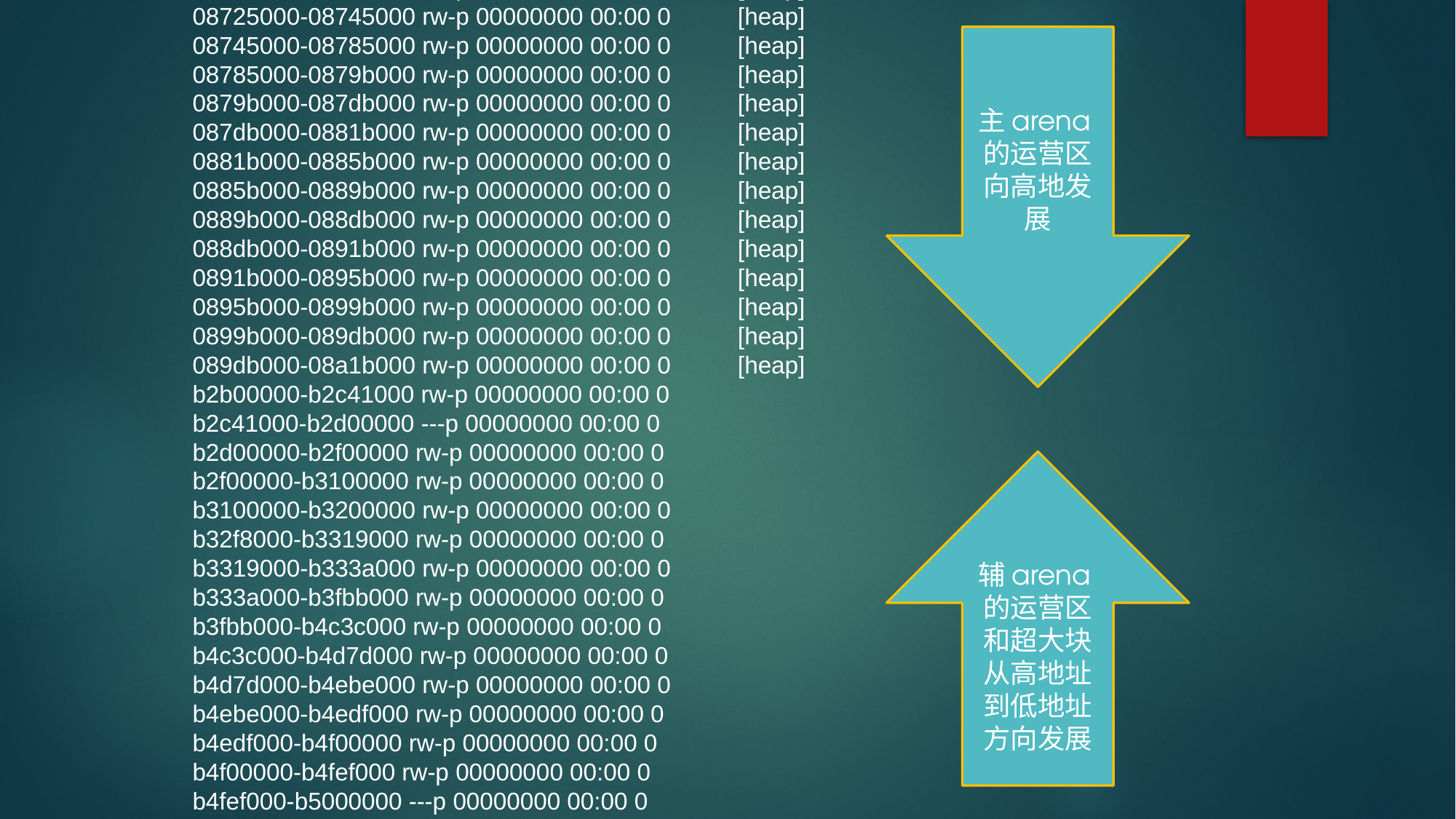

08685000-086a5000 rw-p 00000000 00:00 0          [heap]
086a5000-086c5000 rw-p 00000000 00:00 0          [heap]
086c5000-086e5000 rw-p 00000000 00:00 0          [heap]
086e5000-08705000 rw-p 00000000 00:00 0          [heap]
08705000-08725000 rw-p 00000000 00:00 0          [heap]
08725000-08745000 rw-p 00000000 00:00 0          [heap]
08745000-08785000 rw-p 00000000 00:00 0          [heap]
08785000-0879b000 rw-p 00000000 00:00 0          [heap]
0879b000-087db000 rw-p 00000000 00:00 0          [heap]
087db000-0881b000 rw-p 00000000 00:00 0          [heap]
0881b000-0885b000 rw-p 00000000 00:00 0          [heap]
0885b000-0889b000 rw-p 00000000 00:00 0          [heap]
0889b000-088db000 rw-p 00000000 00:00 0          [heap]
088db000-0891b000 rw-p 00000000 00:00 0          [heap]
0891b000-0895b000 rw-p 00000000 00:00 0          [heap]
0895b000-0899b000 rw-p 00000000 00:00 0          [heap]
0899b000-089db000 rw-p 00000000 00:00 0          [heap]
089db000-08a1b000 rw-p 00000000 00:00 0          [heap]
b2b00000-b2c41000 rw-p 00000000 00:00 0
b2c41000-b2d00000 ---p 00000000 00:00 0
b2d00000-b2f00000 rw-p 00000000 00:00 0
b2f00000-b3100000 rw-p 00000000 00:00 0
b3100000-b3200000 rw-p 00000000 00:00 0
b32f8000-b3319000 rw-p 00000000 00:00 0
b3319000-b333a000 rw-p 00000000 00:00 0
b333a000-b3fbb000 rw-p 00000000 00:00 0
b3fbb000-b4c3c000 rw-p 00000000 00:00 0
b4c3c000-b4d7d000 rw-p 00000000 00:00 0
b4d7d000-b4ebe000 rw-p 00000000 00:00 0
b4ebe000-b4edf000 rw-p 00000000 00:00 0
b4edf000-b4f00000 rw-p 00000000 00:00 0
b4f00000-b4fef000 rw-p 00000000 00:00 0
b4fef000-b5000000 ---p 00000000 00:00 0
b5010000-b5011000 ---p 00000000 00:00 0
主arena的运营区向高地发展
辅arena的运营区和超大块从高地址到低地址方向发展